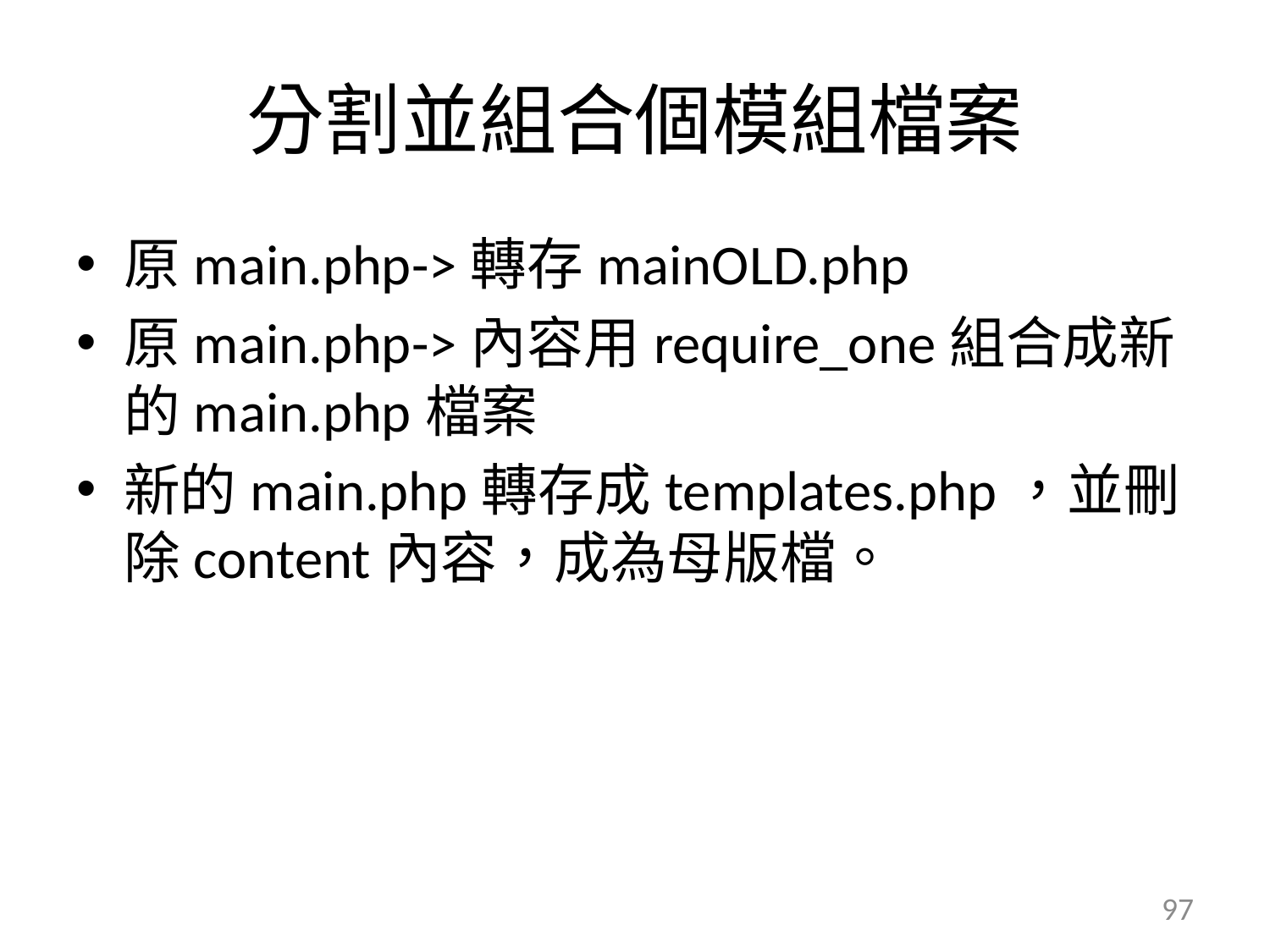

# 分割並組合個模組檔案
原main.php->轉存mainOLD.php
原main.php->內容用require_one組合成新的main.php檔案
新的main.php轉存成templates.php，並刪除content內容，成為母版檔。
97